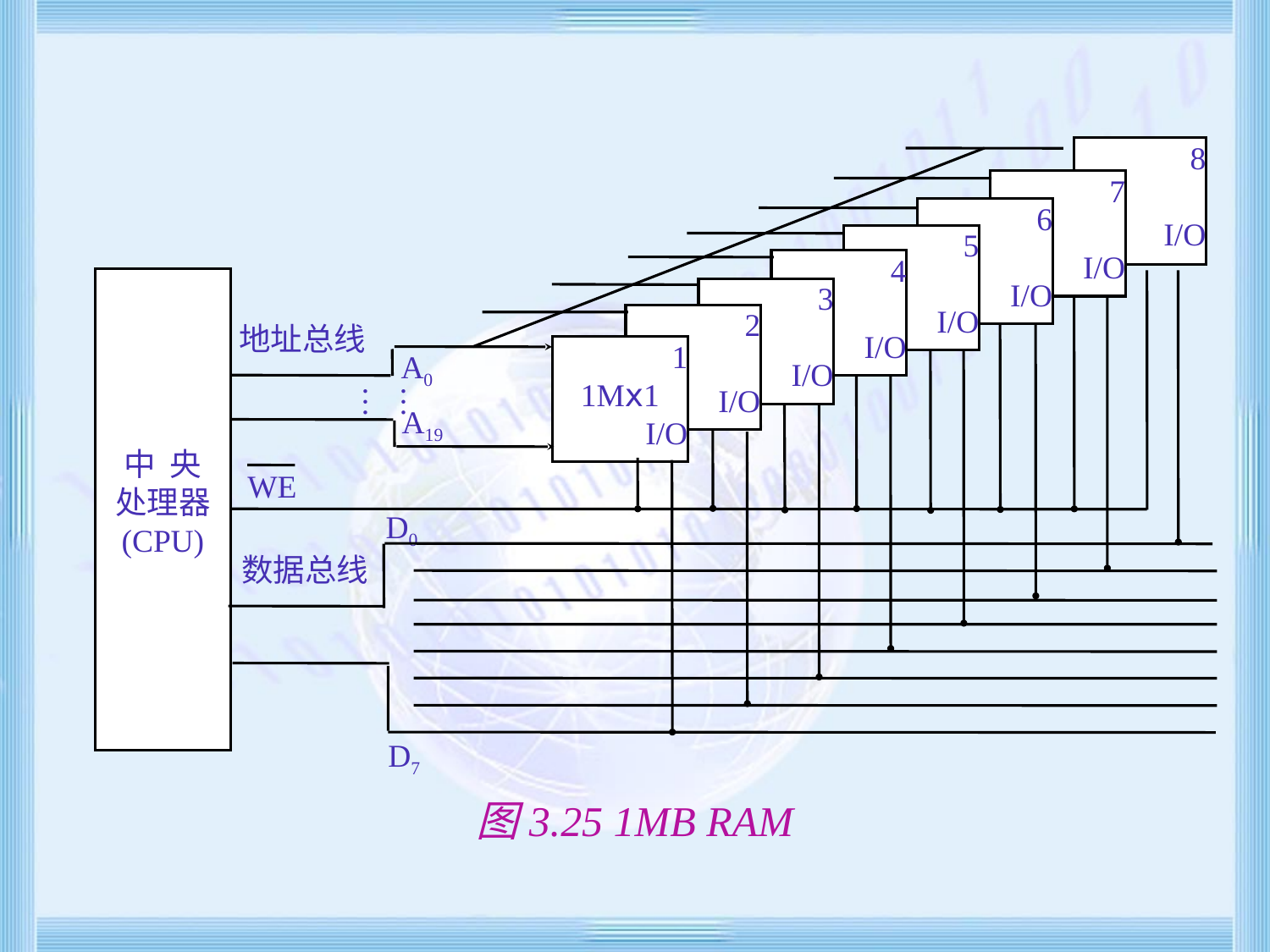

8

  I/O

7

I/O

6

I/O

5

I/O

4

I/O

中  央
处理器
(CPU)

3

I/O

2

I/O

地址总线

1
1Mⅹ1
I/O

A0

……
A19

WE
D0

数据总线

D7
# 图3.25 1MB RAM